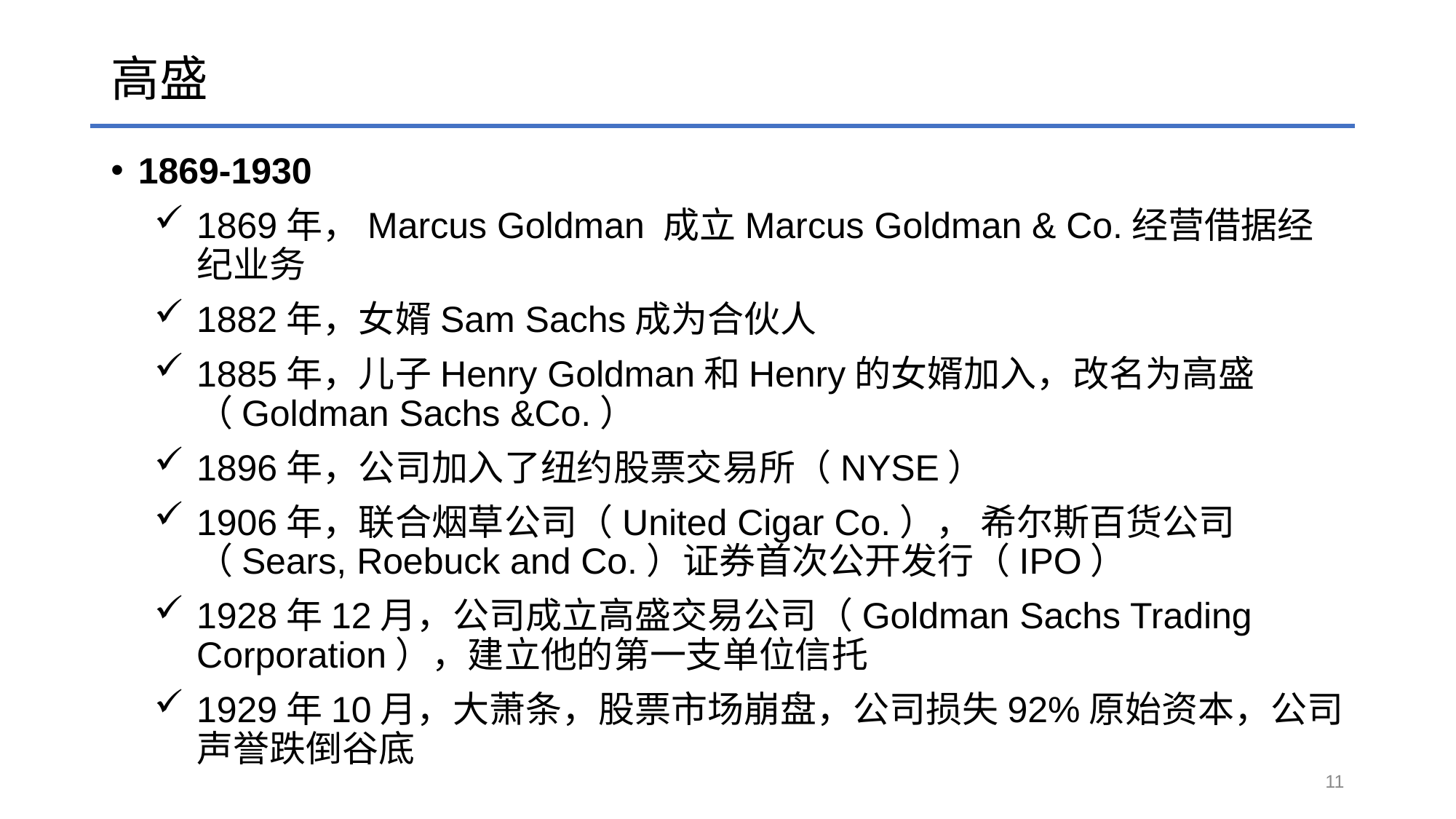

# 高盛
1869-1930
1869年，Marcus Goldman 成立Marcus Goldman & Co.经营借据经纪业务
1882年，女婿Sam Sachs成为合伙人
1885年，儿子Henry Goldman和Henry的女婿加入，改名为高盛（Goldman Sachs &Co.）
1896年，公司加入了纽约股票交易所（NYSE）
1906年，联合烟草公司（United Cigar Co.）， 希尔斯百货公司（Sears, Roebuck and Co.）证券首次公开发行（IPO）
1928年12月，公司成立高盛交易公司（Goldman Sachs Trading Corporation），建立他的第一支单位信托
1929年10月，大萧条，股票市场崩盘，公司损失92%原始资本，公司声誉跌倒谷底
11